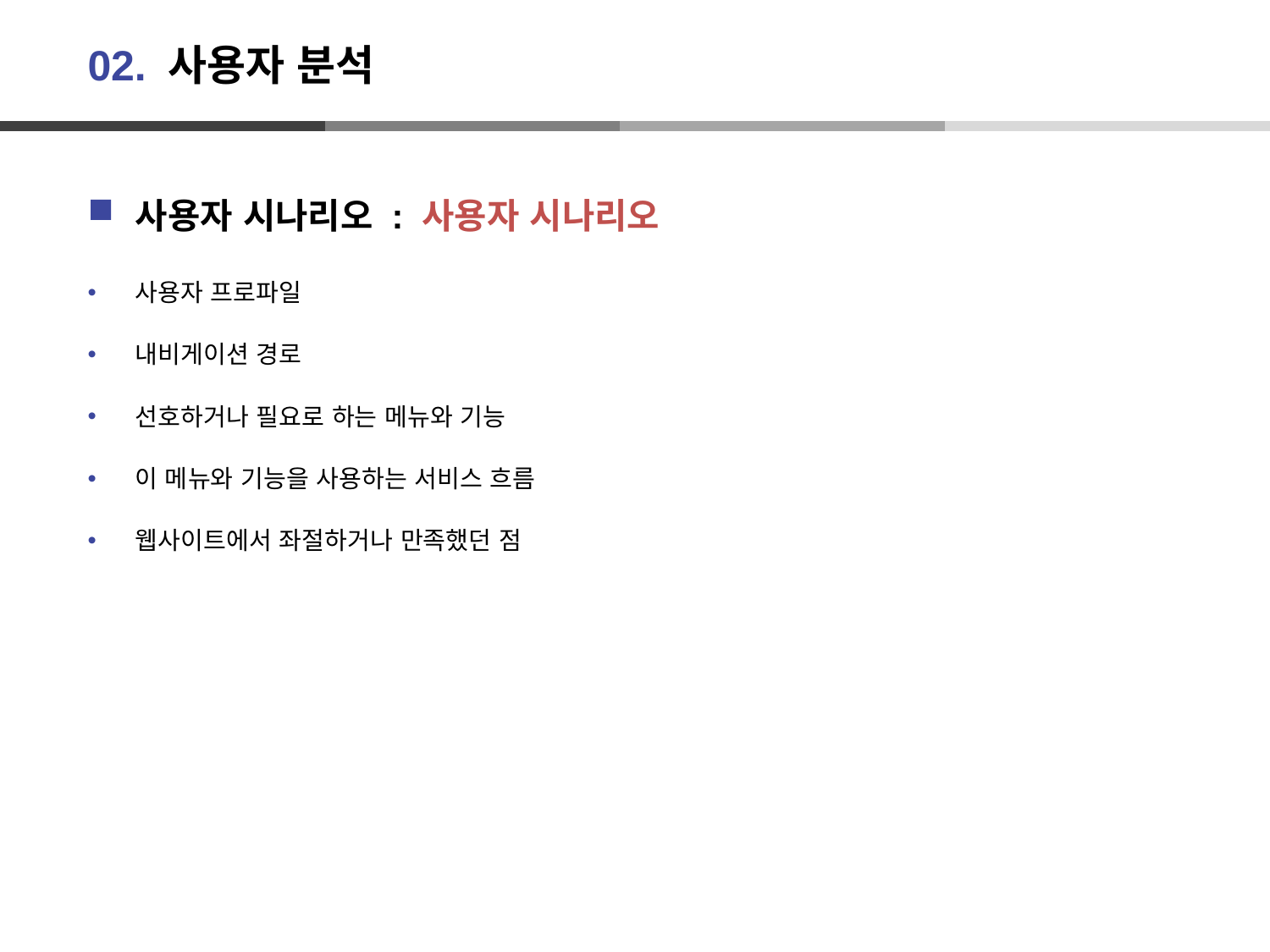

# 02. 사용자 분석
사용자 시나리오 : 사용자 시나리오
사용자 프로파일
내비게이션 경로
선호하거나 필요로 하는 메뉴와 기능
이 메뉴와 기능을 사용하는 서비스 흐름
웹사이트에서 좌절하거나 만족했던 점